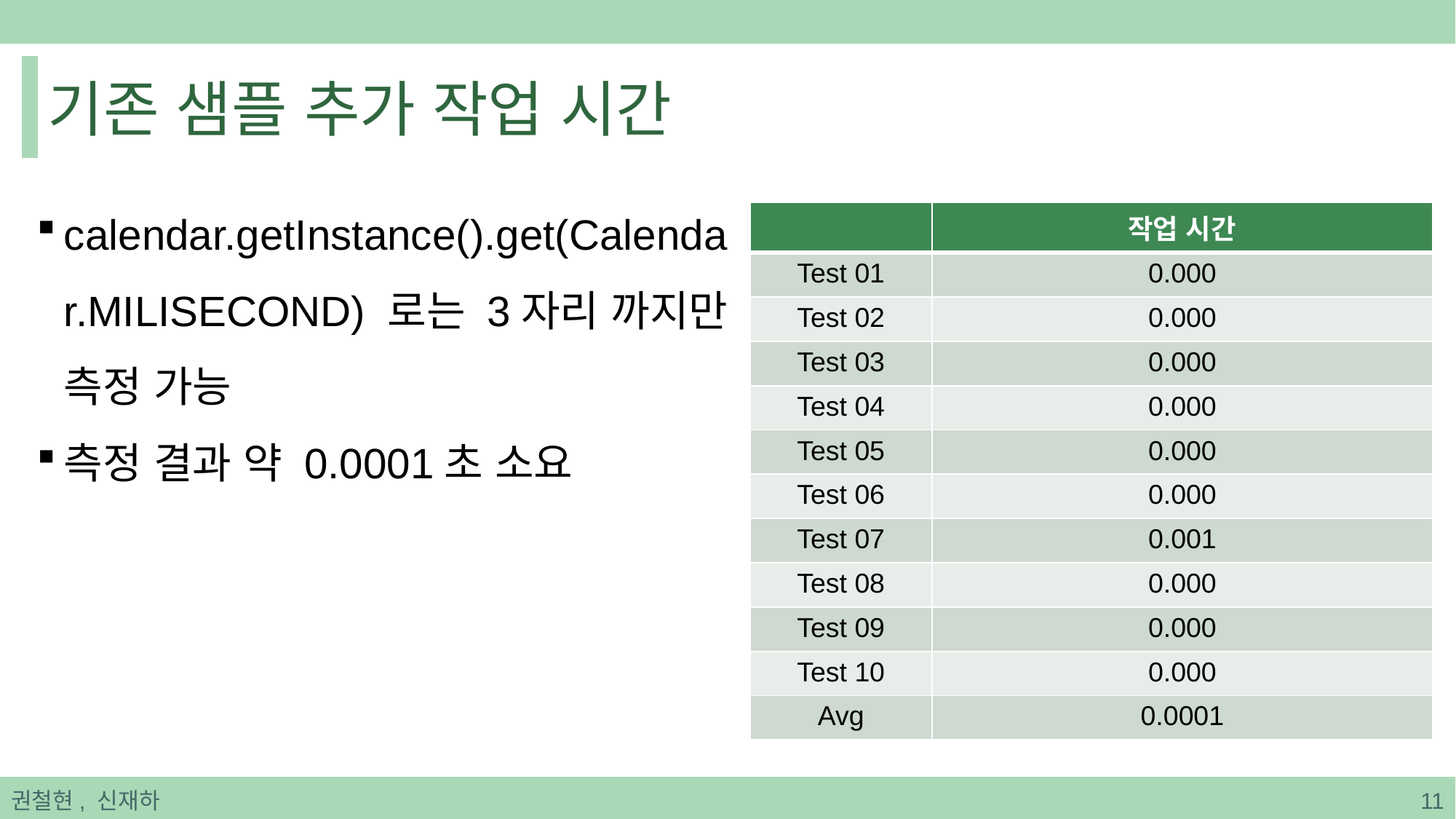

# 기존 샘플 추가 작업 시간
calendar.getInstance().get(Calendar.MILISECOND) 로는 3자리 까지만 측정 가능
측정 결과 약 0.0001초 소요
|  | 작업 시간 |
| --- | --- |
| Test 01 | 0.000 |
| Test 02 | 0.000 |
| Test 03 | 0.000 |
| Test 04 | 0.000 |
| Test 05 | 0.000 |
| Test 06 | 0.000 |
| Test 07 | 0.001 |
| Test 08 | 0.000 |
| Test 09 | 0.000 |
| Test 10 | 0.000 |
| Avg | 0.0001 |
권철현, 신재하
11